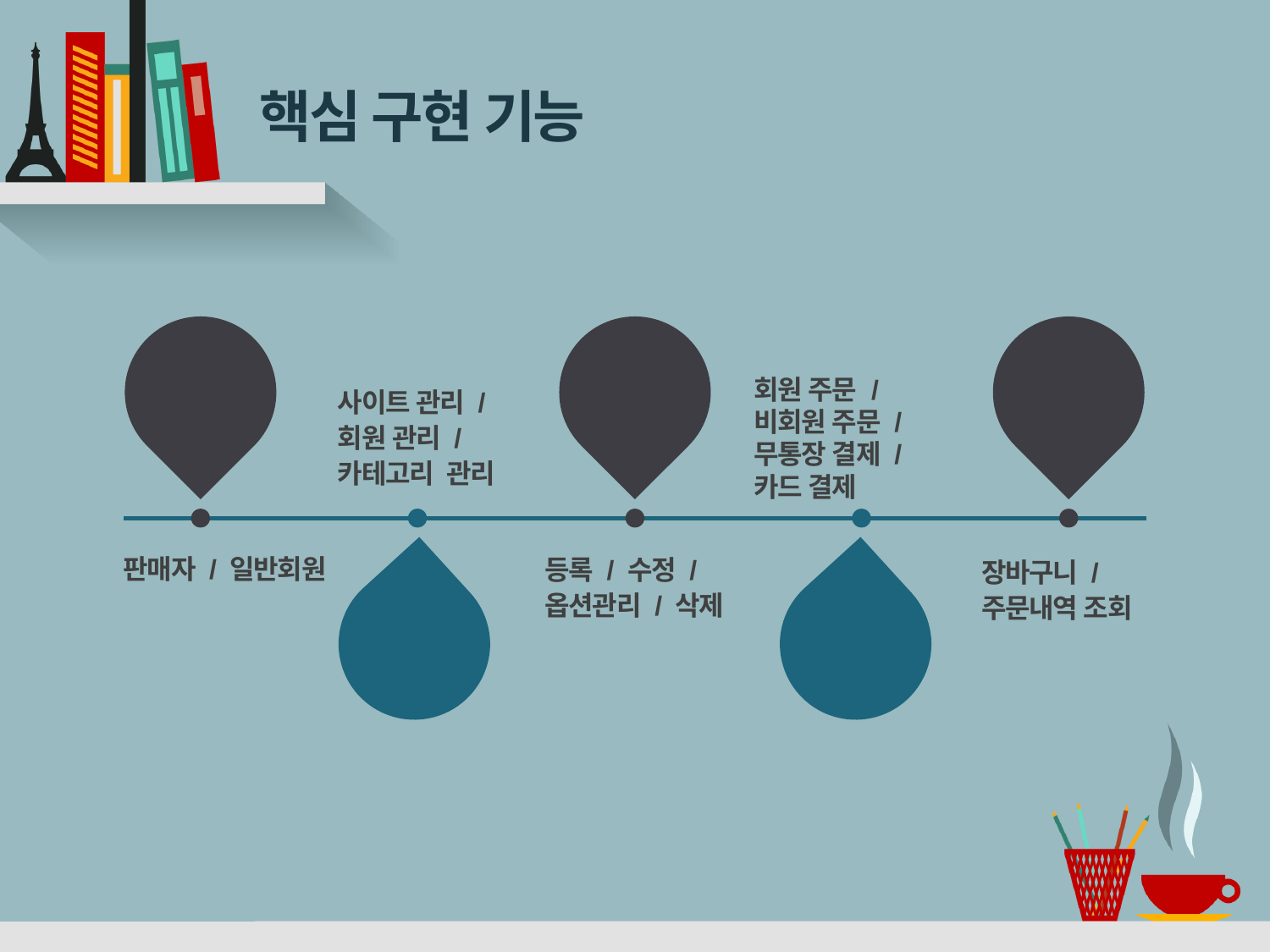

# 핵심 구현 기능

회원가입/로그인
판매자
상품관리
마이페이지
사이트 관리 /
회원 관리 /
카테고리  관리
회원 주문 / 비회원 주문 / 무통장 결제 / 카드 결제

판매자 / 일반회원
등록 / 수정 /
옵션관리 / 삭제
장바구니 /
주문내역 조회

관리자
기능
주문/
결제